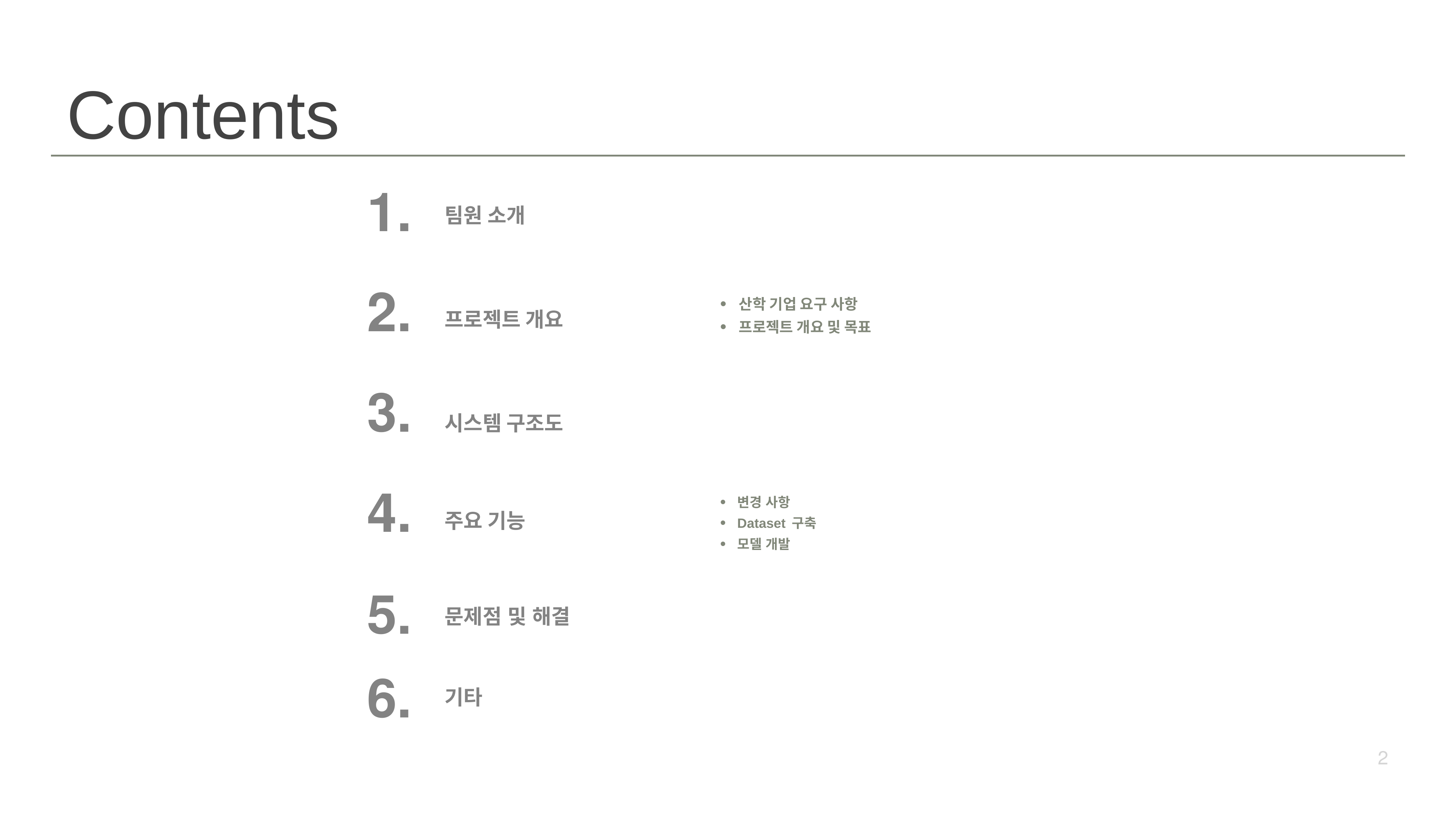

# Contents

1.
팀원 소개
2.
산학 기업 요구 사항
프로젝트 개요 및 목표
프로젝트 개요
3.
시스템 구조도
4.
변경 사항
Dataset 구축
모델 개발
주요 기능
5.
문제점 및 해결
6.
기타
2